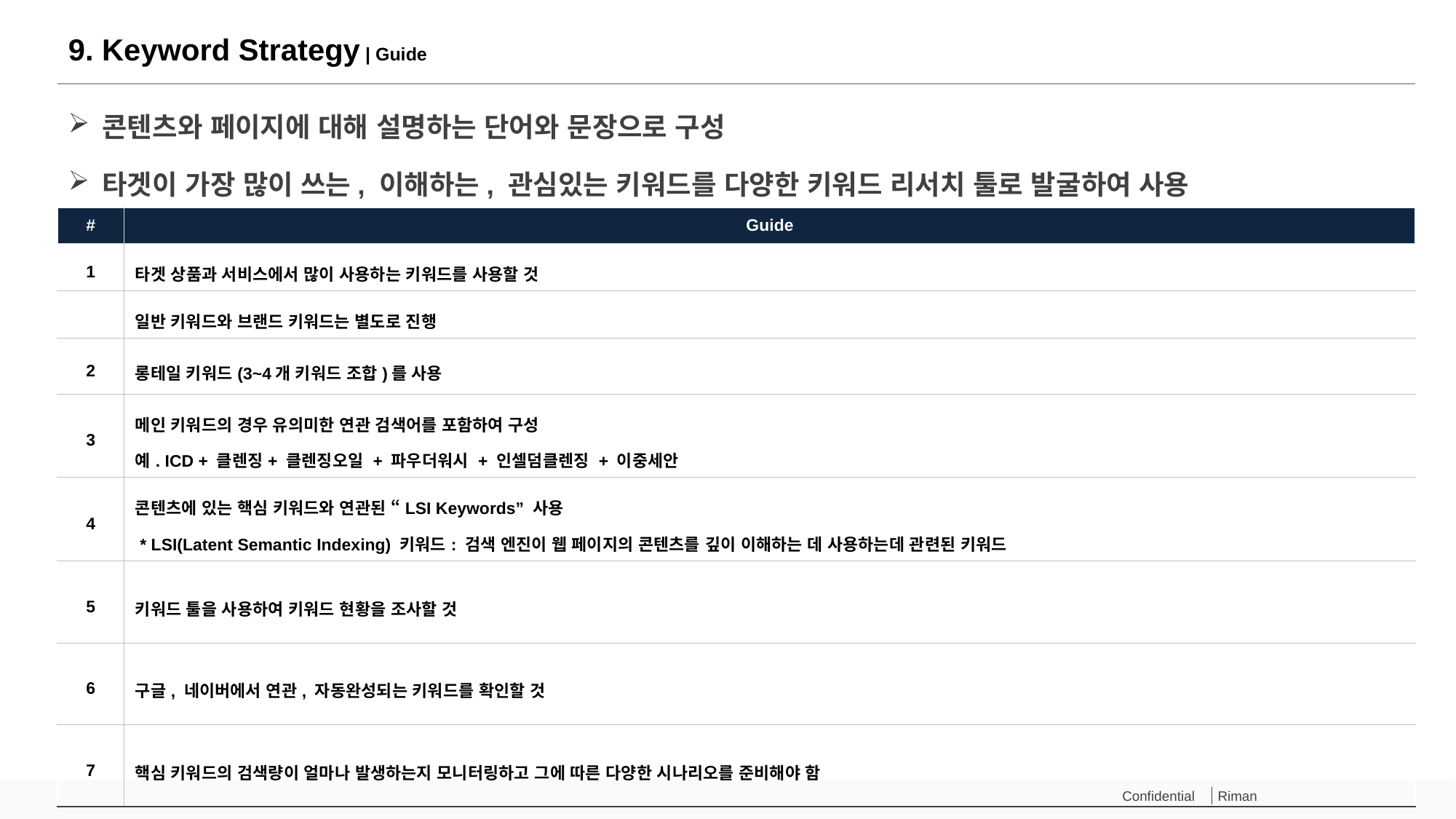

# 9. Keyword Strategy | Guide
콘텐츠와 페이지에 대해 설명하는 단어와 문장으로 구성
타겟이 가장 많이 쓰는, 이해하는, 관심있는 키워드를 다양한 키워드 리서치 툴로 발굴하여 사용
| # | Guide |
| --- | --- |
| 1 | 타겟 상품과 서비스에서 많이 사용하는 키워드를 사용할 것 |
|  | 일반 키워드와 브랜드 키워드는 별도로 진행 |
| 2 | 롱테일 키워드(3~4개 키워드 조합)를 사용 |
| 3 | 메인 키워드의 경우 유의미한 연관 검색어를 포함하여 구성 예. ICD + 클렌징+ 클렌징오일 + 파우더워시 + 인셀덤클렌징 + 이중세안 |
| 4 | 콘텐츠에 있는 핵심 키워드와 연관된 “LSI Keywords” 사용 \* LSI(Latent Semantic Indexing) 키워드: 검색 엔진이 웹 페이지의 콘텐츠를 깊이 이해하는 데 사용하는데 관련된 키워드 |
| 5 | 키워드 툴을 사용하여 키워드 현황을 조사할 것 |
| 6 | 구글, 네이버에서 연관, 자동완성되는 키워드를 확인할 것 |
| 7 | 핵심 키워드의 검색량이 얼마나 발생하는지 모니터링하고 그에 따른 다양한 시나리오를 준비해야 함 |